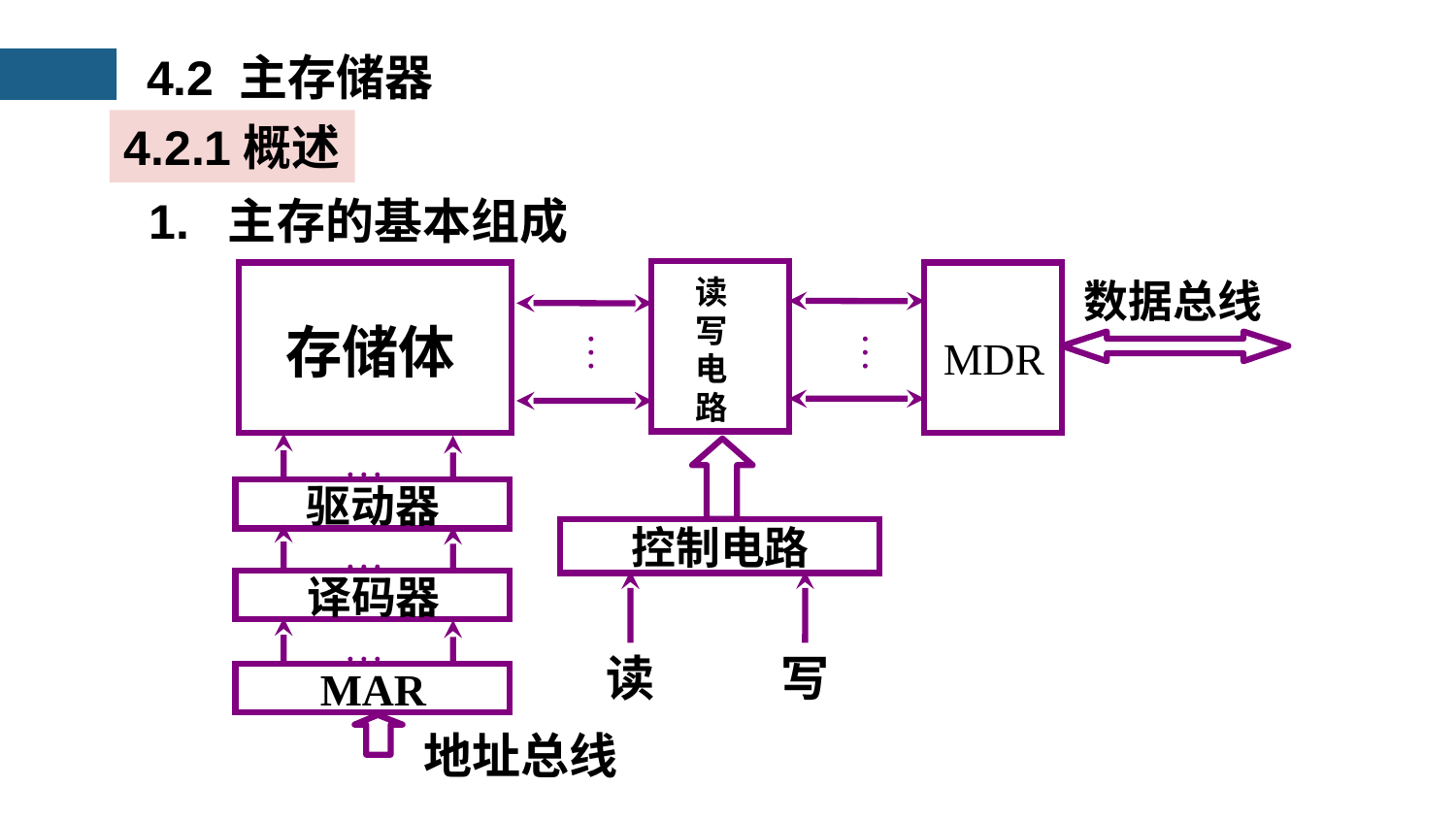

4.2 主存储器
4.2.1概述
1.  主存的基本组成

读
写
电
路

存储体

MDR
数据总线

驱动器

控制电路

译码器

读

写

MAR

地址总线
…
…
…
…
…